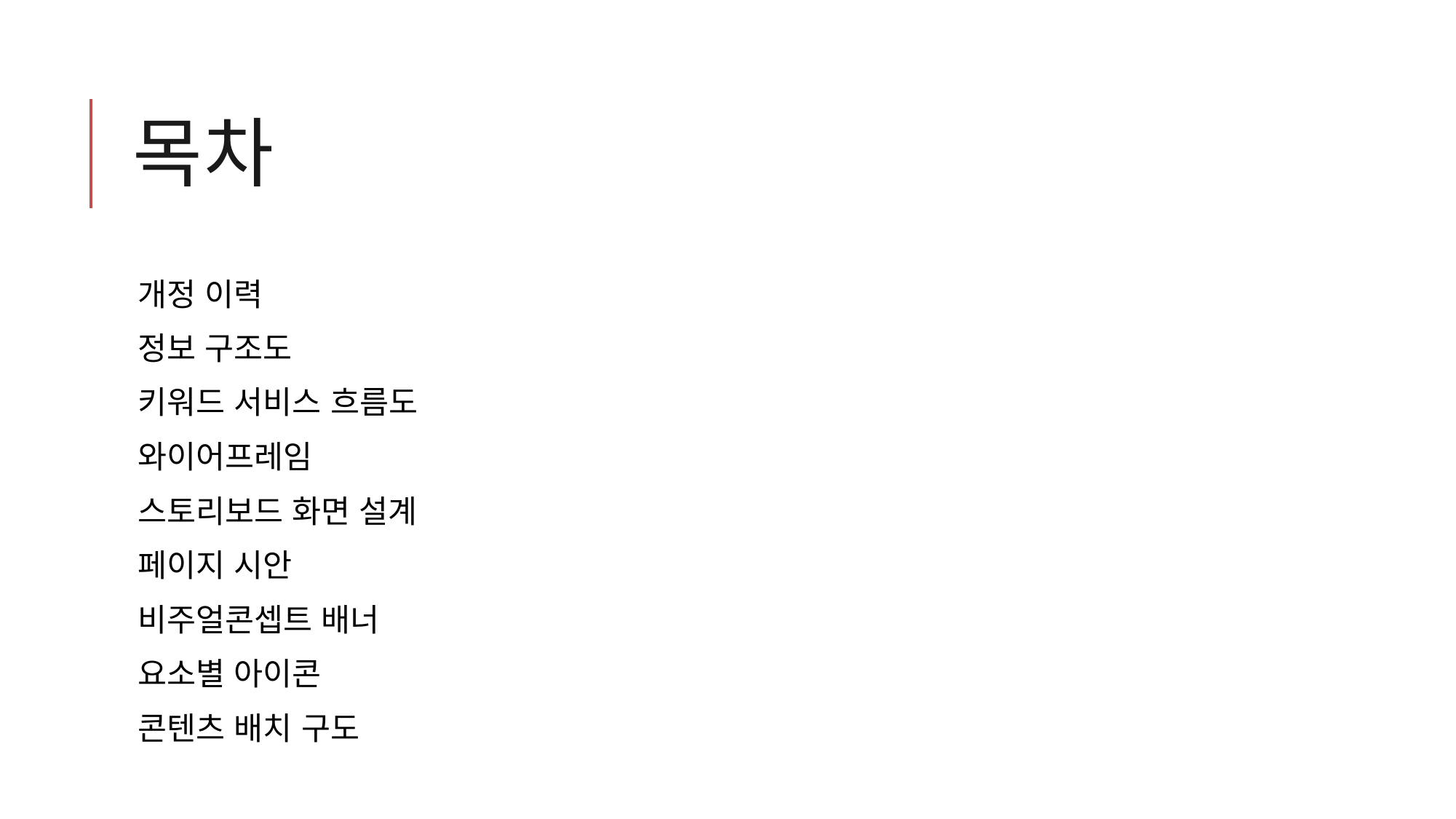

# 목차
개정 이력
정보 구조도
키워드 서비스 흐름도
와이어프레임
스토리보드 화면 설계
페이지 시안
비주얼콘셉트 배너
요소별 아이콘
콘텐츠 배치 구도